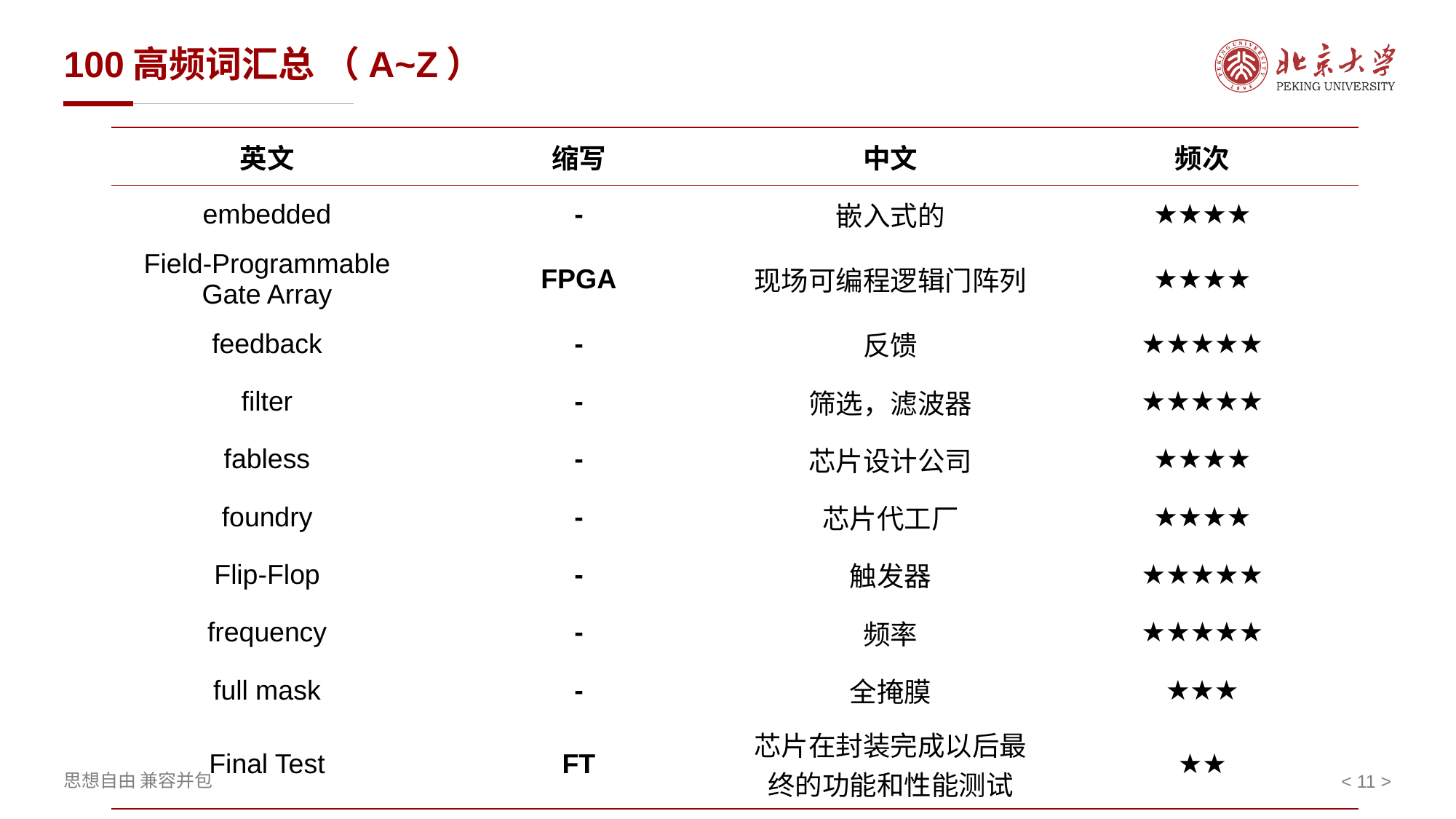

# 100高频词汇总 （A~Z）
| 英文 | 缩写 | 中文 | 频次 |
| --- | --- | --- | --- |
| embedded | - | 嵌入式的 | ★★★★ |
| Field-Programmable Gate Array | FPGA | 现场可编程逻辑门阵列 | ★★★★ |
| feedback | - | 反馈 | ★★★★★ |
| filter | - | 筛选，滤波器 | ★★★★★ |
| fabless | - | 芯片设计公司 | ★★★★ |
| foundry | - | 芯片代工厂 | ★★★★ |
| Flip-Flop | - | 触发器 | ★★★★★ |
| frequency | - | 频率 | ★★★★★ |
| full mask | - | 全掩膜 | ★★★ |
| Final Test | FT | 芯片在封装完成以后最终的功能和性能测试 | ★★ |
< 11 >